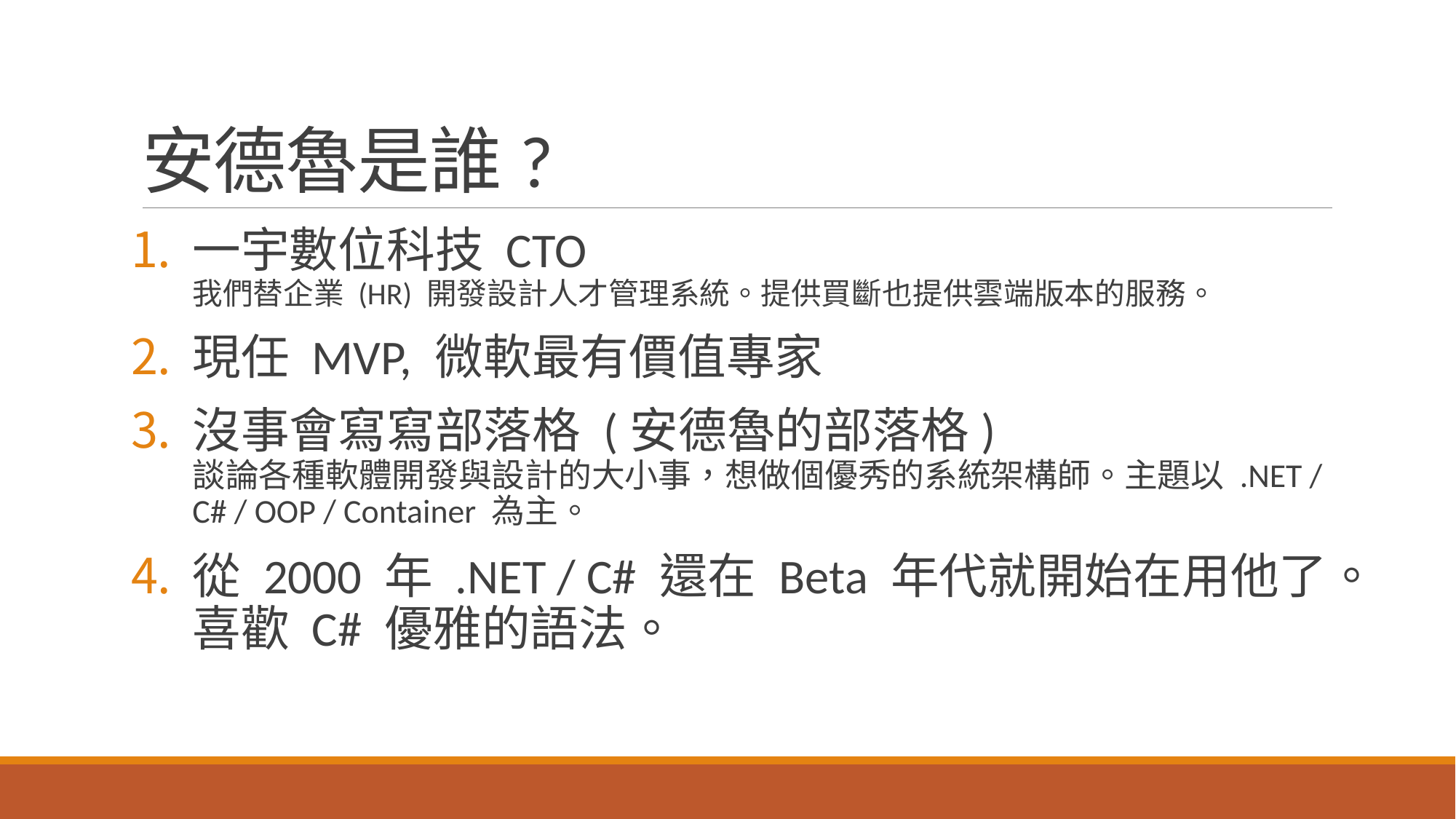

# 安德魯是誰?
一宇數位科技 CTO
我們替企業 (HR) 開發設計人才管理系統。提供買斷也提供雲端版本的服務。
現任 MVP, 微軟最有價值專家
沒事會寫寫部落格 (安德魯的部落格)
談論各種軟體開發與設計的大小事，想做個優秀的系統架構師。主題以 .NET / C# / OOP / Container 為主。
從 2000 年 .NET / C# 還在 Beta 年代就開始在用他了。喜歡 C# 優雅的語法。